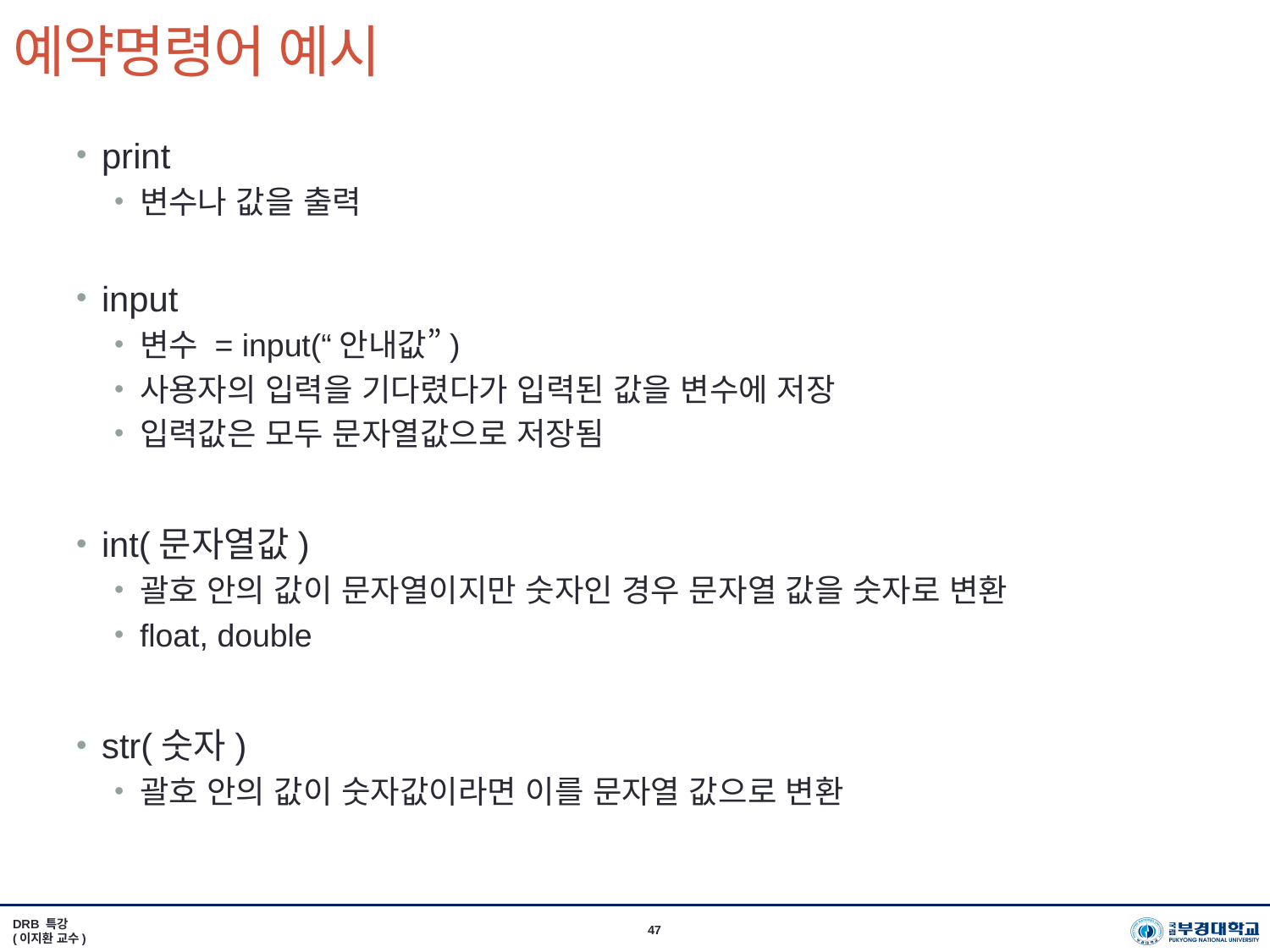

# 예약명령어 예시
print
변수나 값을 출력

input
변수 = input(“안내값”)
사용자의 입력을 기다렸다가 입력된 값을 변수에 저장
입력값은 모두 문자열값으로 저장됨

int(문자열값)
괄호 안의 값이 문자열이지만 숫자인 경우 문자열 값을 숫자로 변환
float, double

str(숫자)
괄호 안의 값이 숫자값이라면 이를 문자열 값으로 변환

DRB 특강
(이지환 교수)